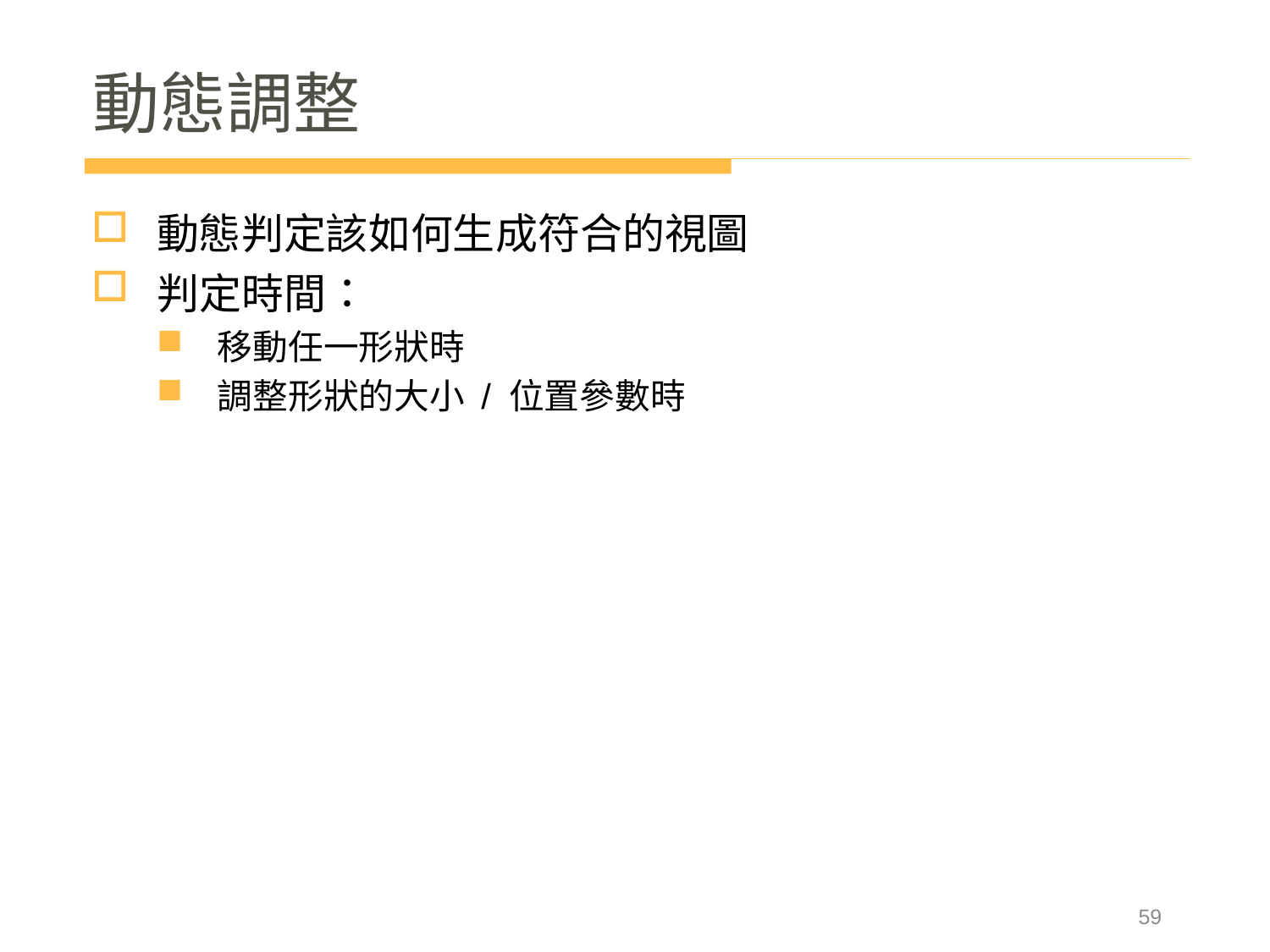

# 動態調整
動態判定該如何生成符合的視圖
判定時間：
移動任一形狀時
調整形狀的大小 / 位置參數時

59